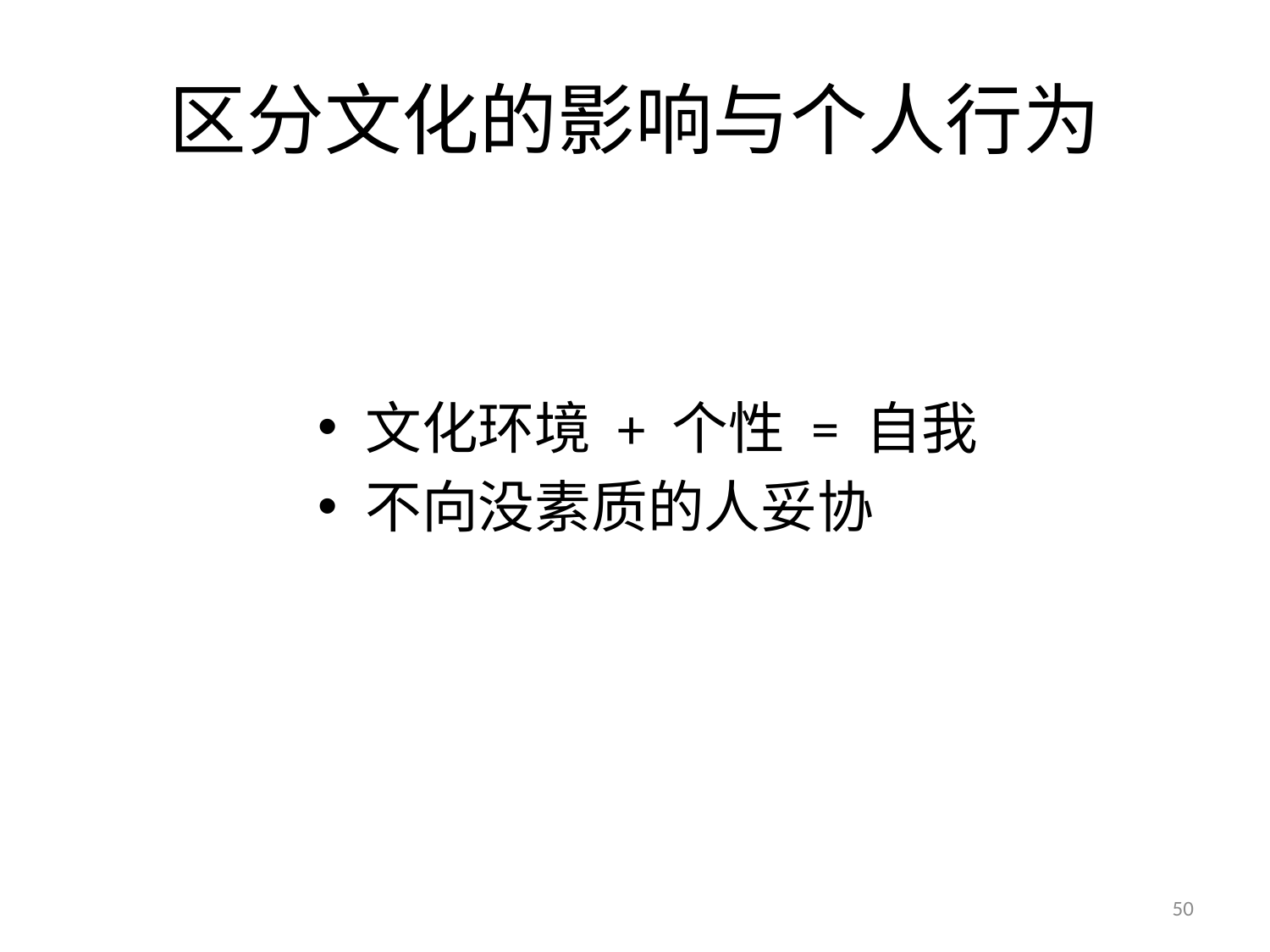

# 区分文化的影响与个人行为
文化环境 + 个性 = 自我
不向没素质的人妥协
50